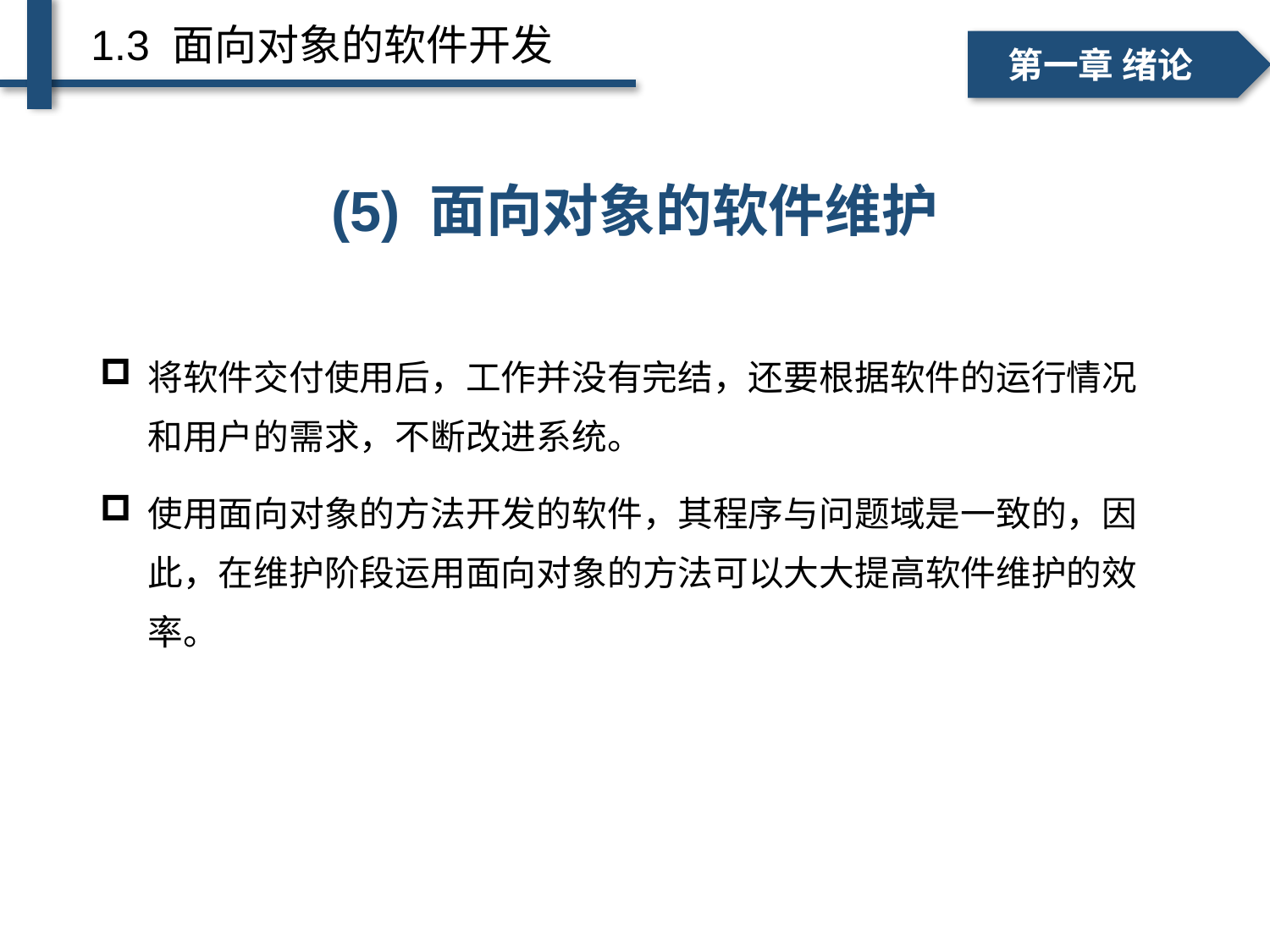

1.3 面向对象的软件开发

一、个人简介
二、学术成绩

第一章 绪论
# 维护

(5) 面向对象的软件维护
将软件交付使用后，工作并没有完结，还要根据软件的运行情况和用户的需求，不断改进系统。
使用面向对象的方法开发的软件，其程序与问题域是一致的，因此，在维护阶段运用面向对象的方法可以大大提高软件维护的效率。
40